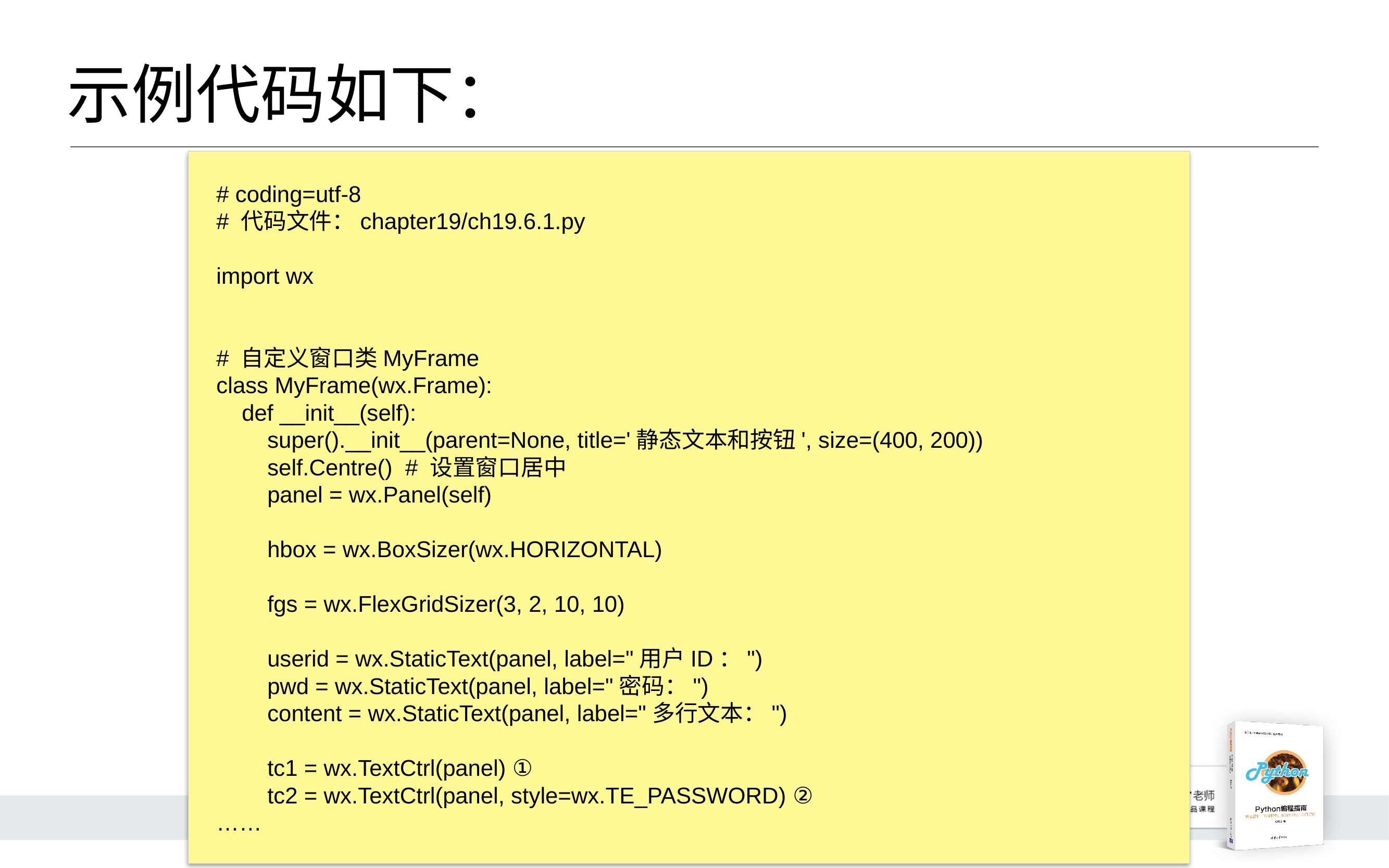

# 示例代码如下：
# coding=utf-8
# 代码文件：chapter19/ch19.6.1.py

import wx

# 自定义窗口类MyFrame
class MyFrame(wx.Frame):
    def __init__(self):
        super().__init__(parent=None, title='静态文本和按钮', size=(400, 200))
        self.Centre()  # 设置窗口居中
        panel = wx.Panel(self)

        hbox = wx.BoxSizer(wx.HORIZONTAL)

        fgs = wx.FlexGridSizer(3, 2, 10, 10)

        userid = wx.StaticText(panel, label="用户ID：")
        pwd = wx.StaticText(panel, label="密码：")
        content = wx.StaticText(panel, label="多行文本：")

        tc1 = wx.TextCtrl(panel) ①
        tc2 = wx.TextCtrl(panel, style=wx.TE_PASSWORD) ②
……